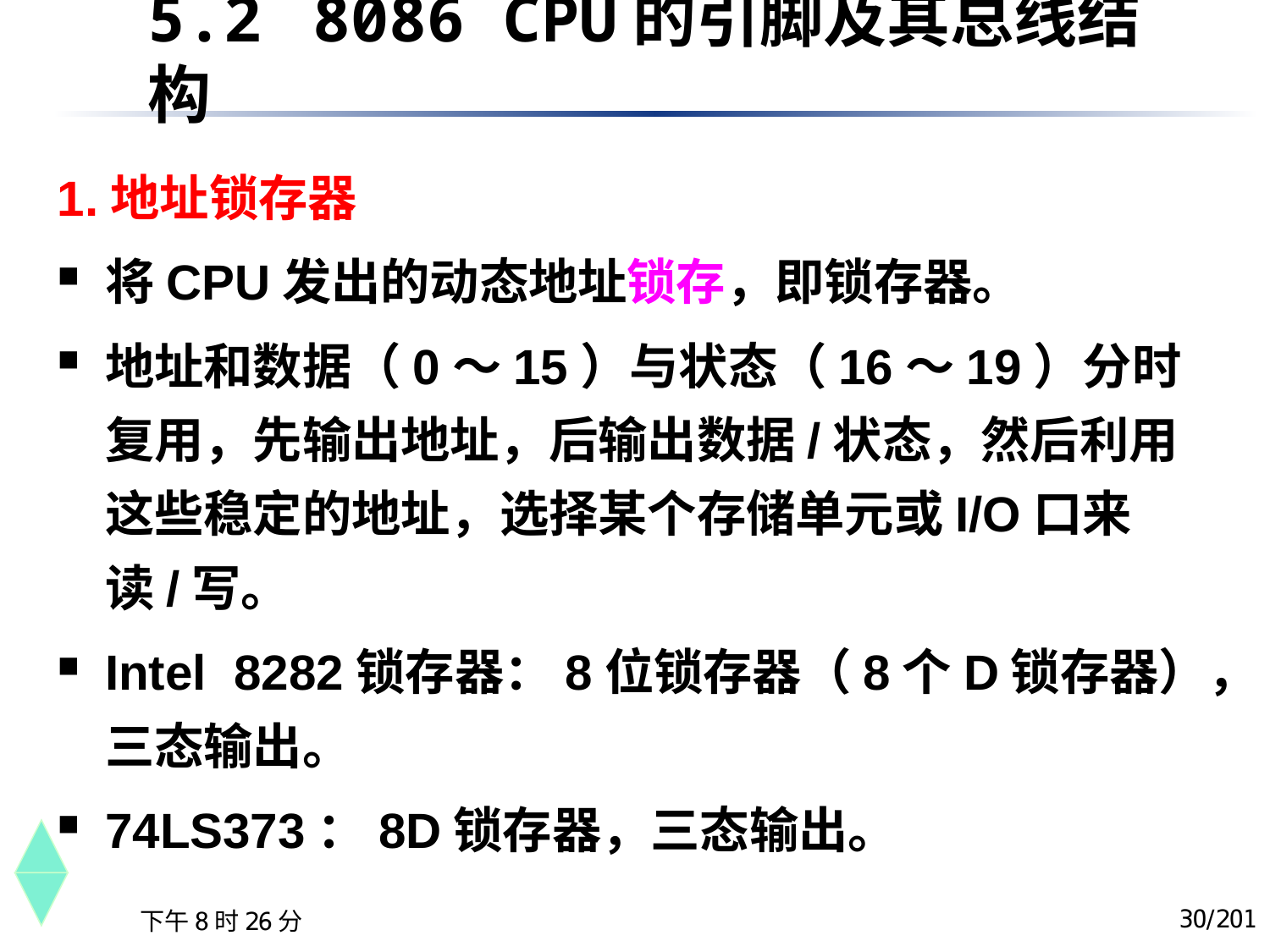

5.2	 8086 CPU的引脚及其总线结构
1.地址锁存器
将CPU发出的动态地址锁存，即锁存器。
地址和数据（0～15）与状态（16～19）分时复用，先输出地址，后输出数据/状态，然后利用这些稳定的地址，选择某个存储单元或I/O口来读/写。
Intel  8282锁存器：8位锁存器（8个D锁存器），三态输出。
74LS373：8D锁存器，三态输出。
30/201
下午8时26分